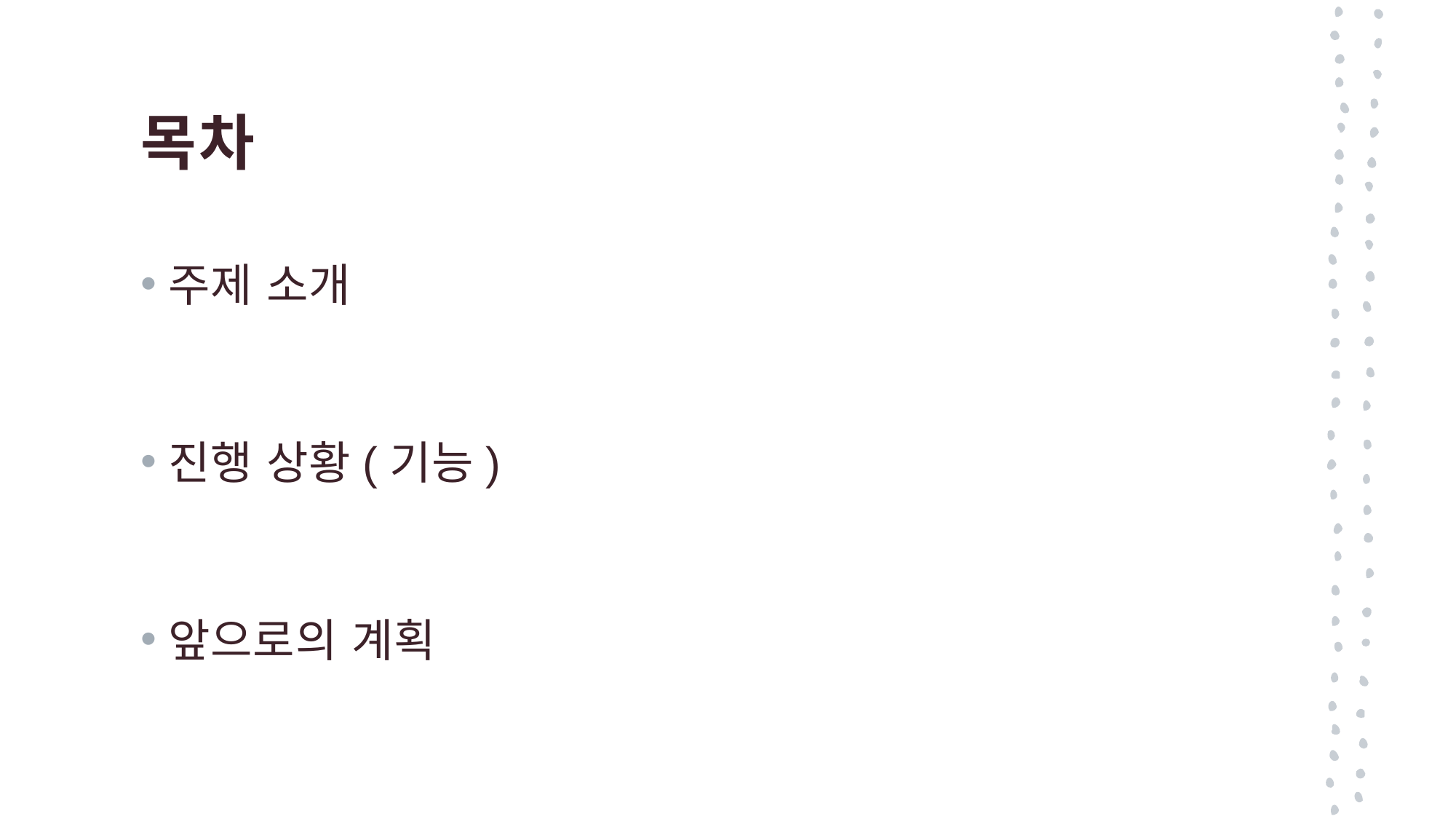

# 목차
주제 소개

진행 상황(기능)

앞으로의 계획